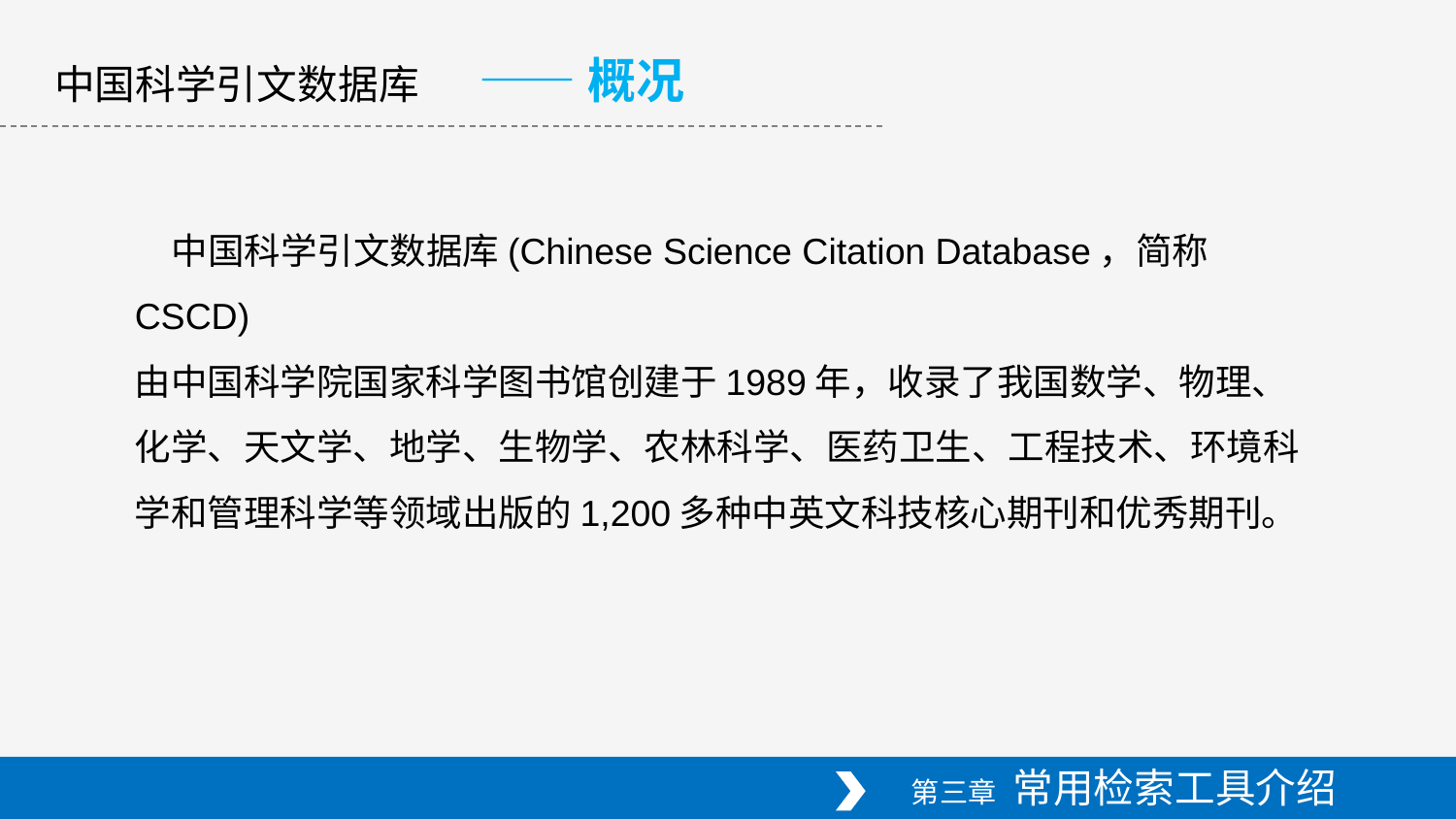

中国科学引文数据库
——概况
    中国科学引文数据库(Chinese Science Citation Database，简称CSCD)
由中国科学院国家科学图书馆创建于1989年，收录了我国数学、物理、化学、天文学、地学、生物学、农林科学、医药卫生、工程技术、环境科学和管理科学等领域出版的1,200多种中英文科技核心期刊和优秀期刊。